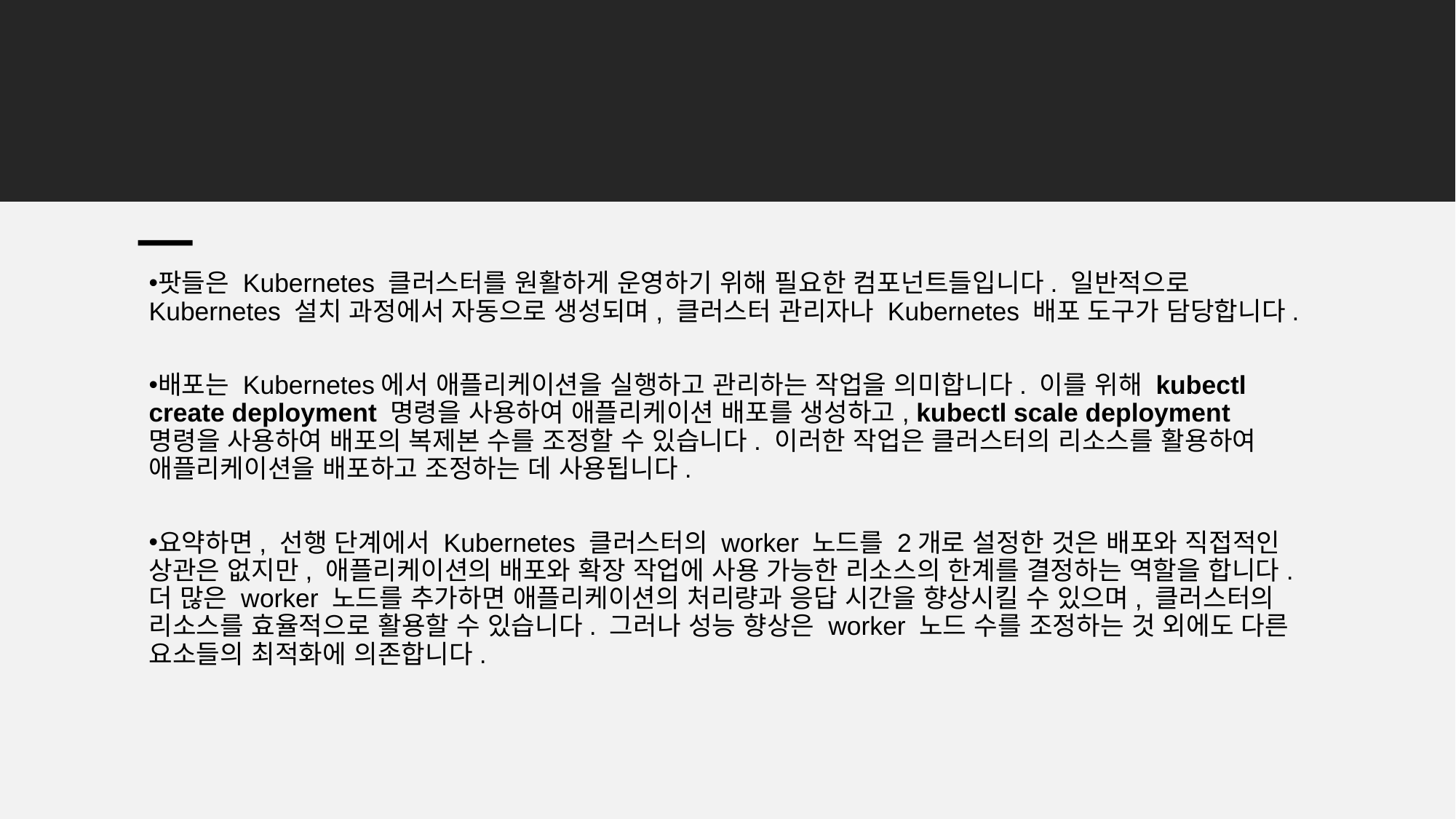

팟들은 Kubernetes 클러스터를 원활하게 운영하기 위해 필요한 컴포넌트들입니다. 일반적으로 Kubernetes 설치 과정에서 자동으로 생성되며, 클러스터 관리자나 Kubernetes 배포 도구가 담당합니다.

배포는 Kubernetes에서 애플리케이션을 실행하고 관리하는 작업을 의미합니다. 이를 위해 kubectl create deployment 명령을 사용하여 애플리케이션 배포를 생성하고, kubectl scale deployment 명령을 사용하여 배포의 복제본 수를 조정할 수 있습니다. 이러한 작업은 클러스터의 리소스를 활용하여 애플리케이션을 배포하고 조정하는 데 사용됩니다.

요약하면, 선행 단계에서 Kubernetes 클러스터의 worker 노드를 2개로 설정한 것은 배포와 직접적인 상관은 없지만, 애플리케이션의 배포와 확장 작업에 사용 가능한 리소스의 한계를 결정하는 역할을 합니다. 더 많은 worker 노드를 추가하면 애플리케이션의 처리량과 응답 시간을 향상시킬 수 있으며, 클러스터의 리소스를 효율적으로 활용할 수 있습니다. 그러나 성능 향상은 worker 노드 수를 조정하는 것 외에도 다른 요소들의 최적화에 의존합니다.